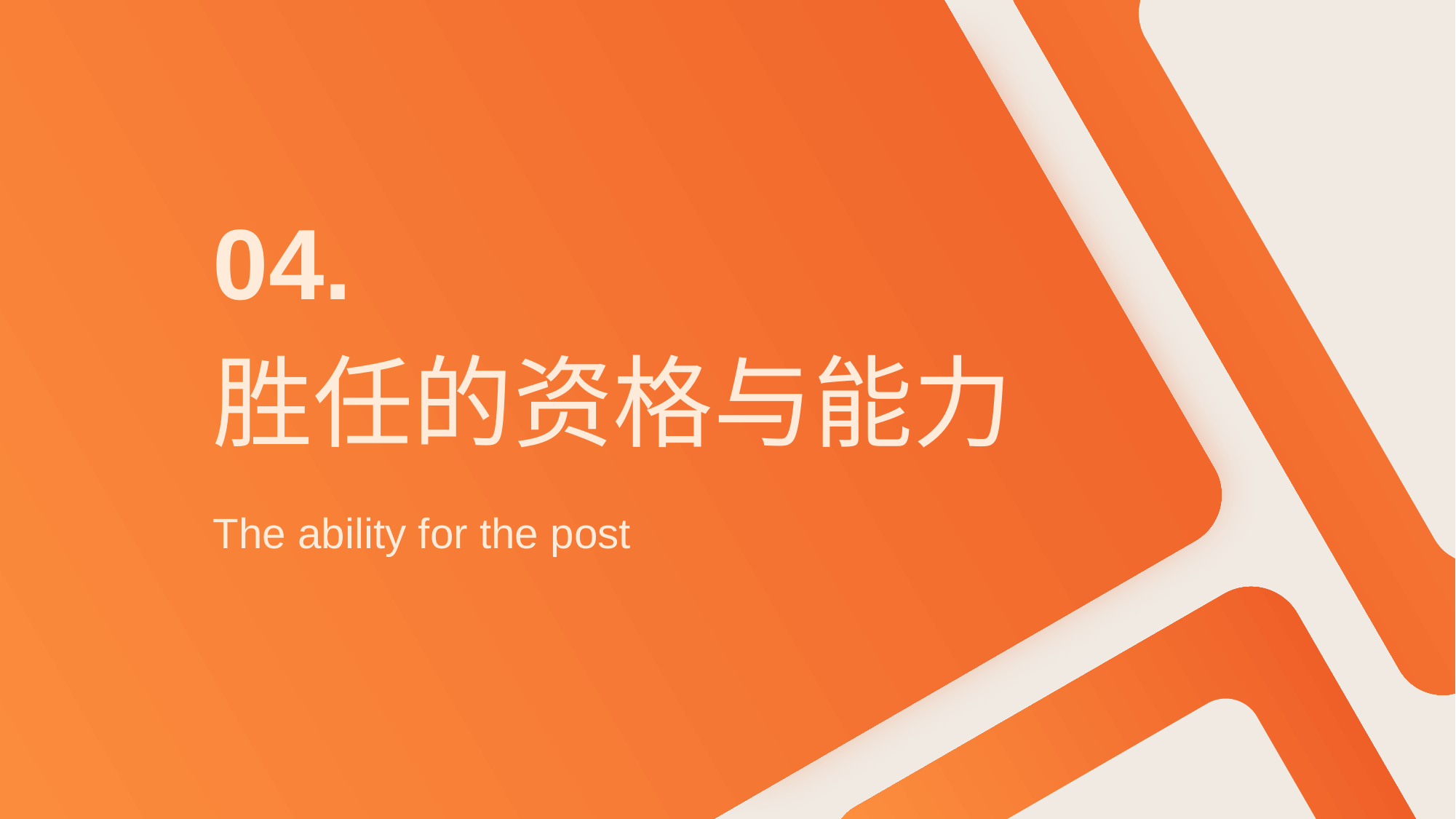

04.
# 胜任的资格与能力
The ability for the post